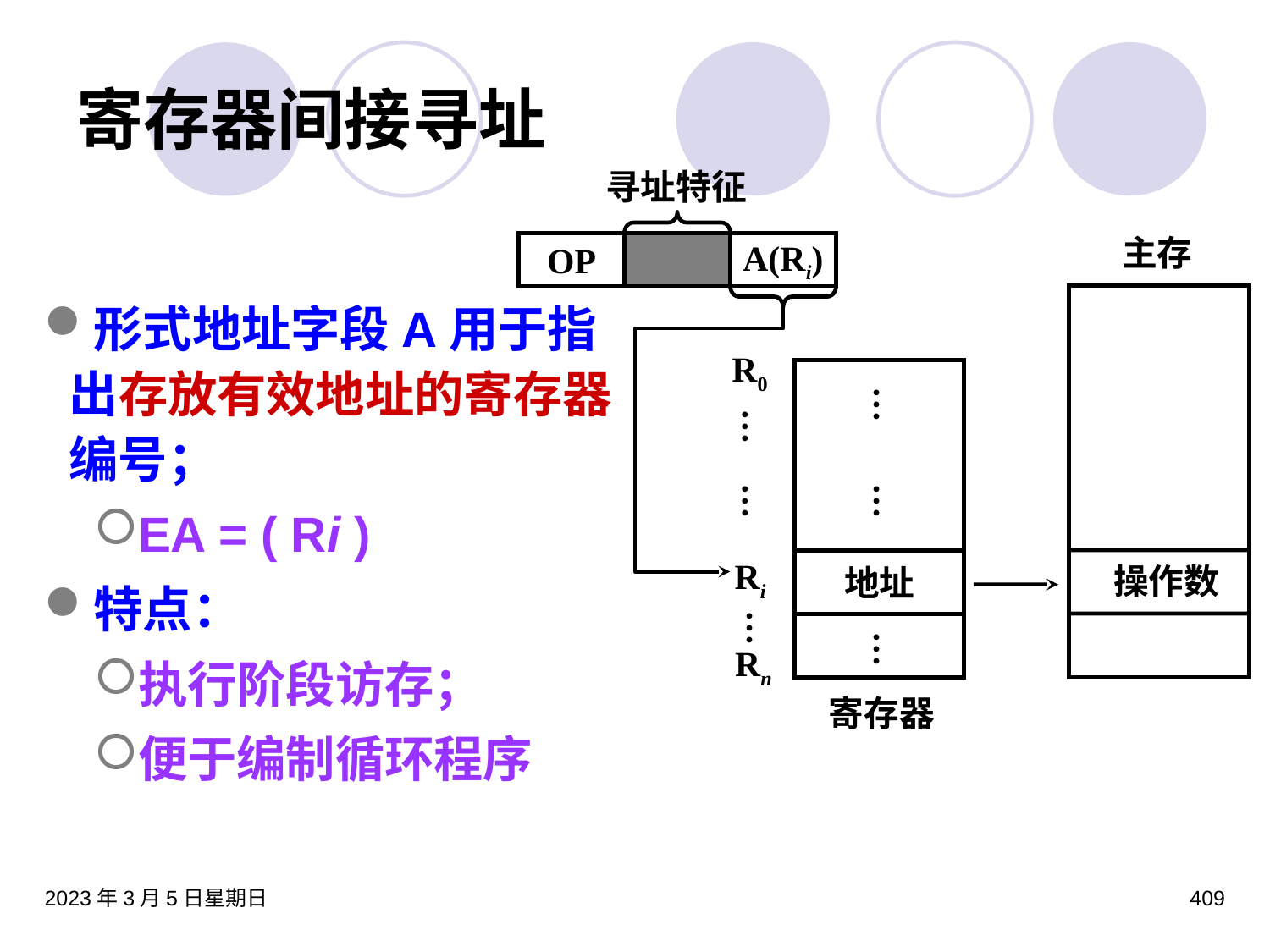

# 寄存器间接寻址
寻址特征

主存

操作数

OP

A(Ri)

形式地址字段A用于指出存放有效地址的寄存器编号；
EA = ( Ri )
特点：
执行阶段访存；
便于编制循环程序

R0

…
…
…
…
Ri
地址
…

…
Rn
寄存器

2023年3月5日星期日
409